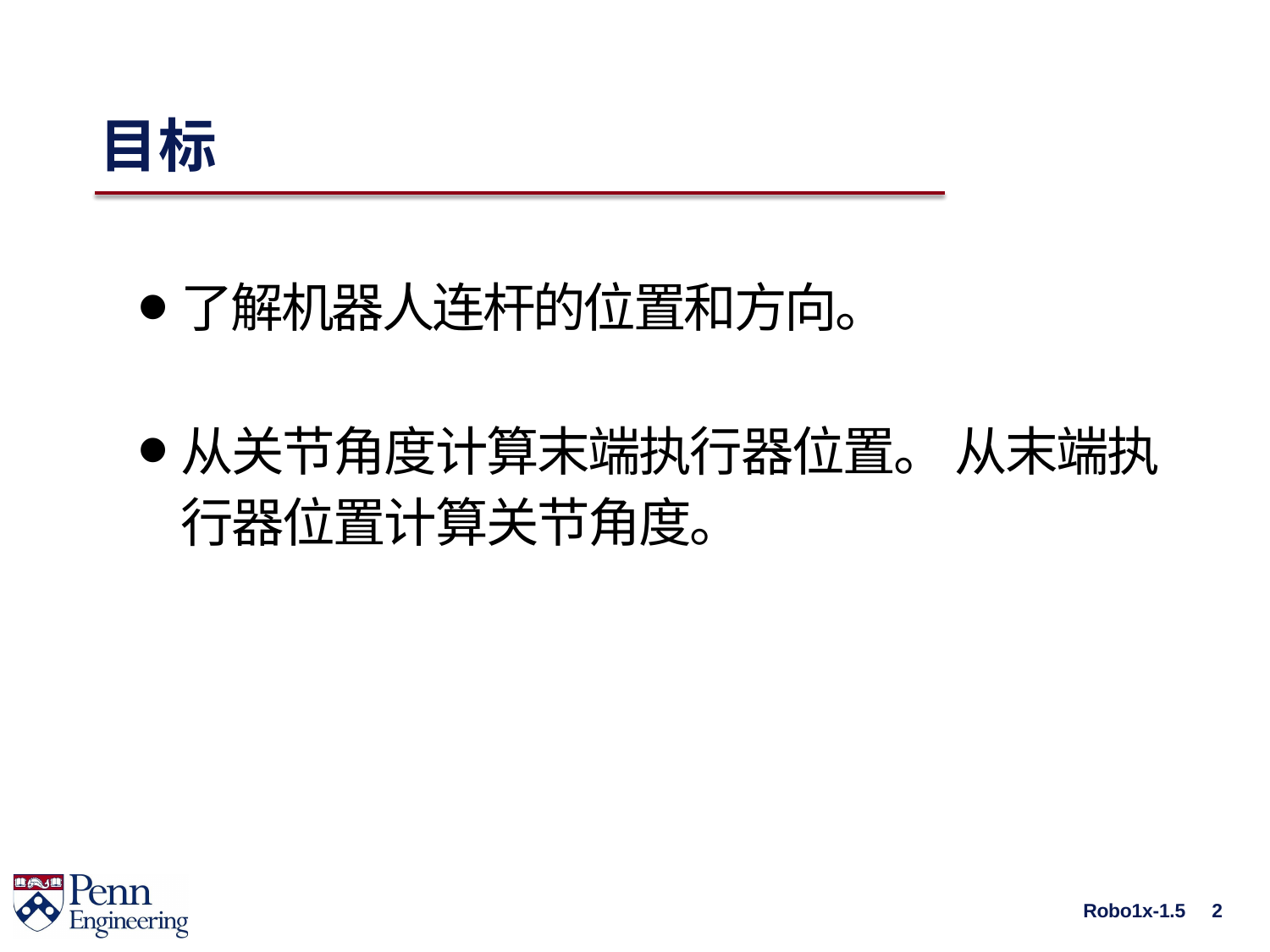

# 目标

了解机器人连杆的位置和方向。

从关节角度计算末端执行器位置。 从末端执行器位置计算关节角度。
Robo1x-1.5
2